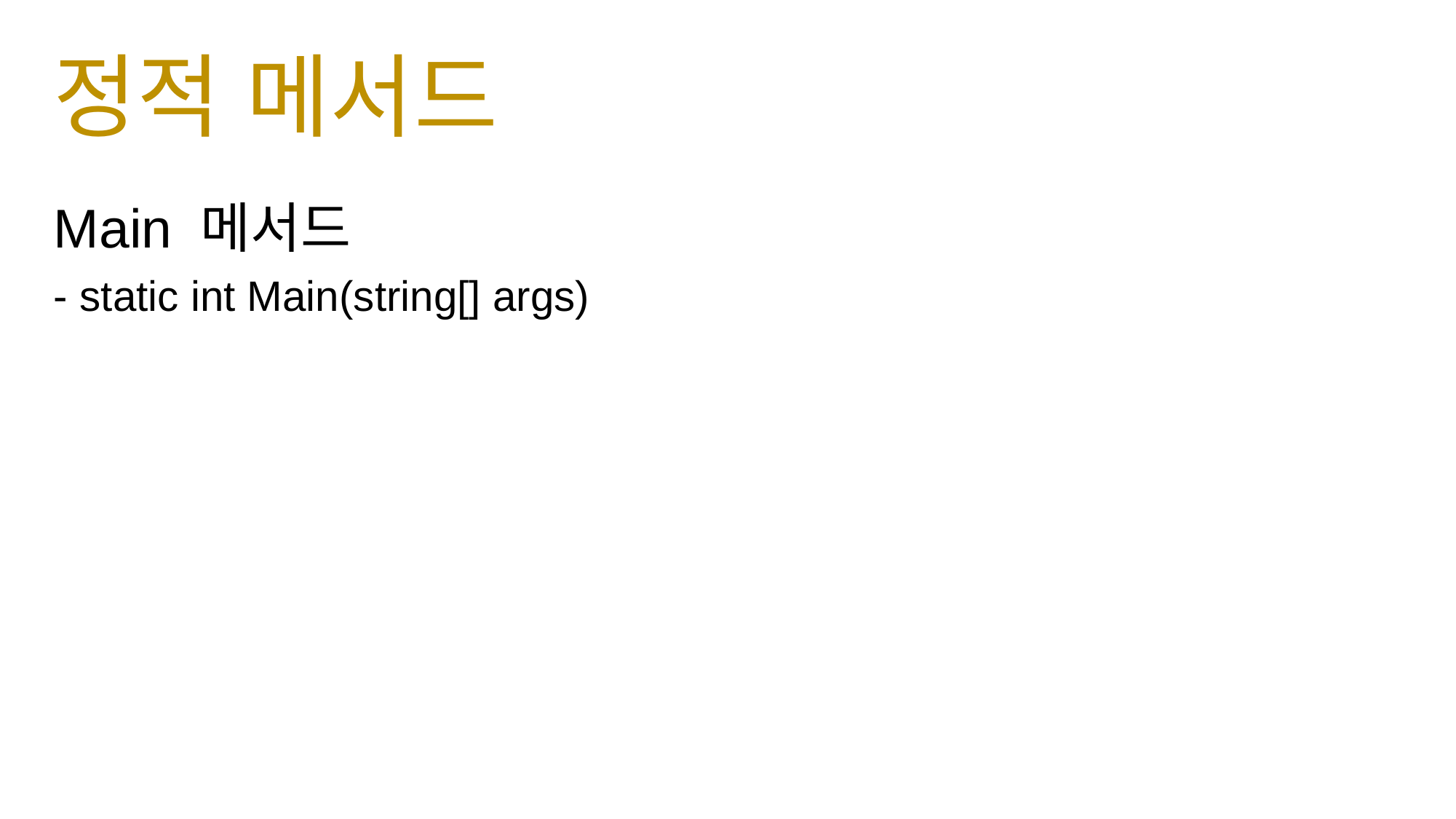

정적 메서드
Main 메서드
- static int Main(string[] args)